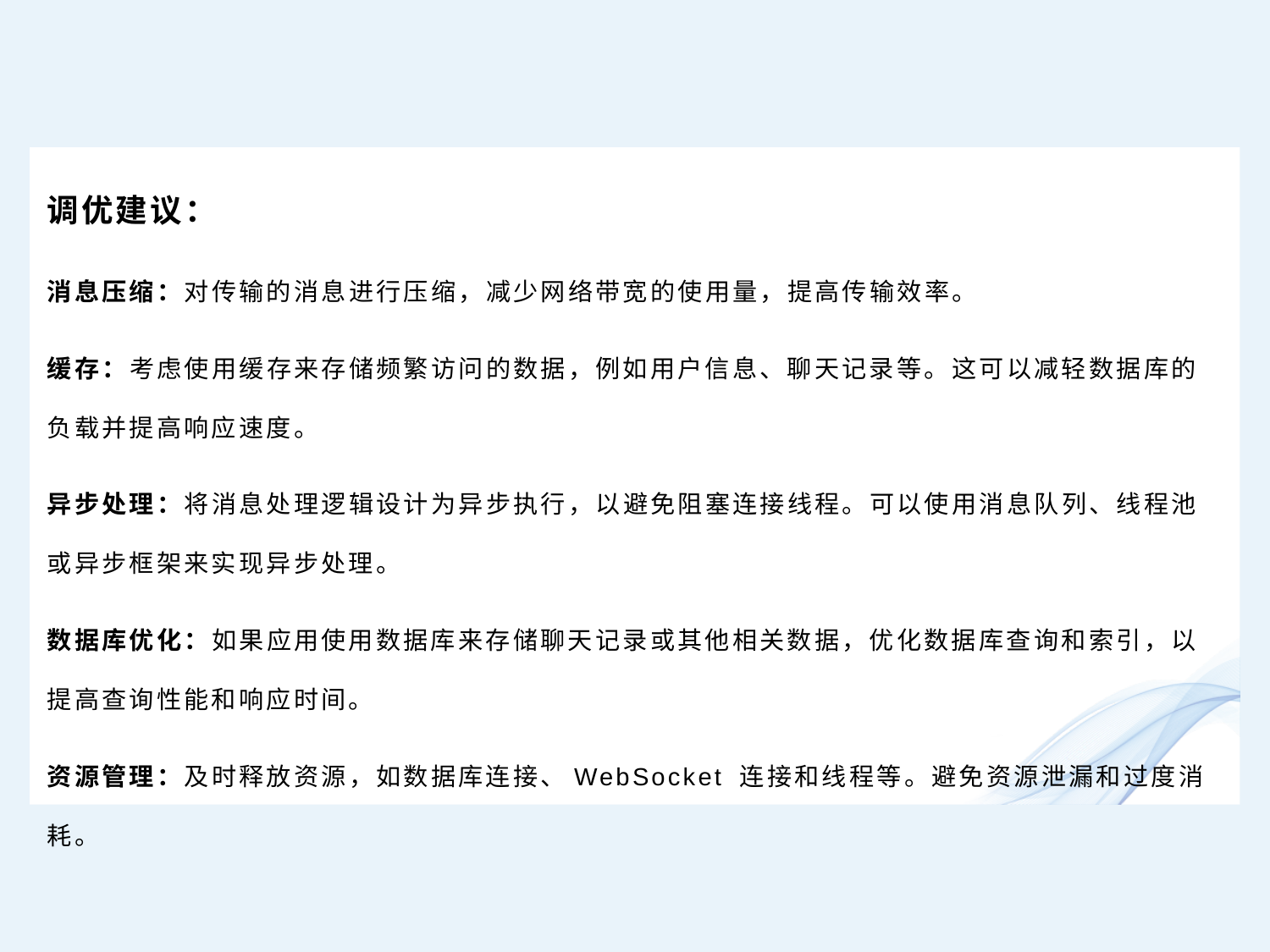

调优建议：
消息压缩：对传输的消息进行压缩，减少网络带宽的使用量，提高传输效率。
缓存：考虑使用缓存来存储频繁访问的数据，例如用户信息、聊天记录等。这可以减轻数据库的负载并提高响应速度。
异步处理：将消息处理逻辑设计为异步执行，以避免阻塞连接线程。可以使用消息队列、线程池或异步框架来实现异步处理。
数据库优化：如果应用使用数据库来存储聊天记录或其他相关数据，优化数据库查询和索引，以提高查询性能和响应时间。
资源管理：及时释放资源，如数据库连接、WebSocket 连接和线程等。避免资源泄漏和过度消耗。